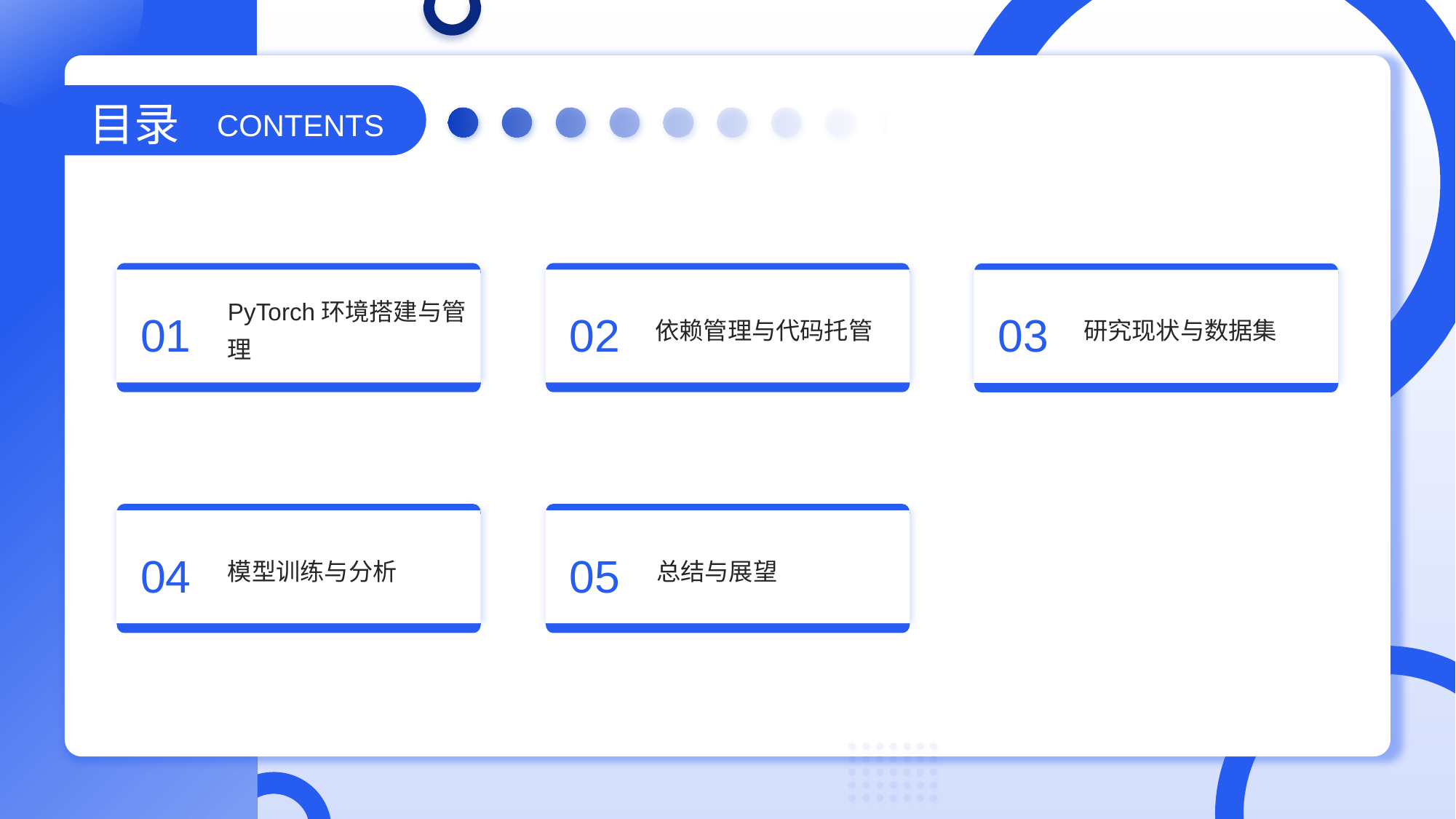

目录
CONTENTS

PyTorch环境搭建与管理
依赖管理与代码托管
研究现状与数据集
01
02
03

模型训练与分析
总结与展望
04
05